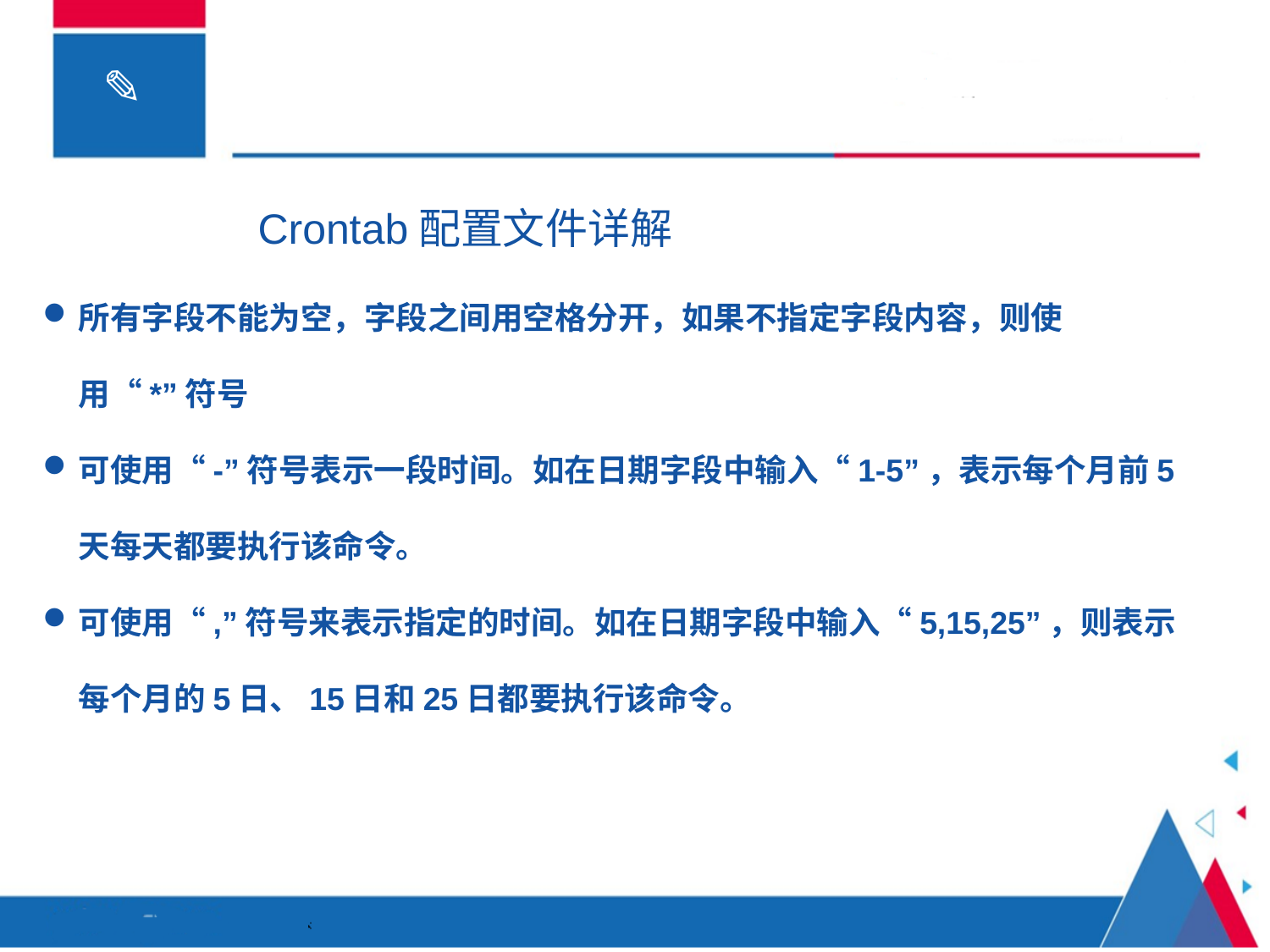

Crontab配置文件详解
所有字段不能为空，字段之间用空格分开，如果不指定字段内容，则使用“*”符号
可使用“-”符号表示一段时间。如在日期字段中输入“1-5”，表示每个月前5天每天都要执行该命令。
可使用“,”符号来表示指定的时间。如在日期字段中输入“5,15,25”，则表示每个月的5日、15日和25日都要执行该命令。